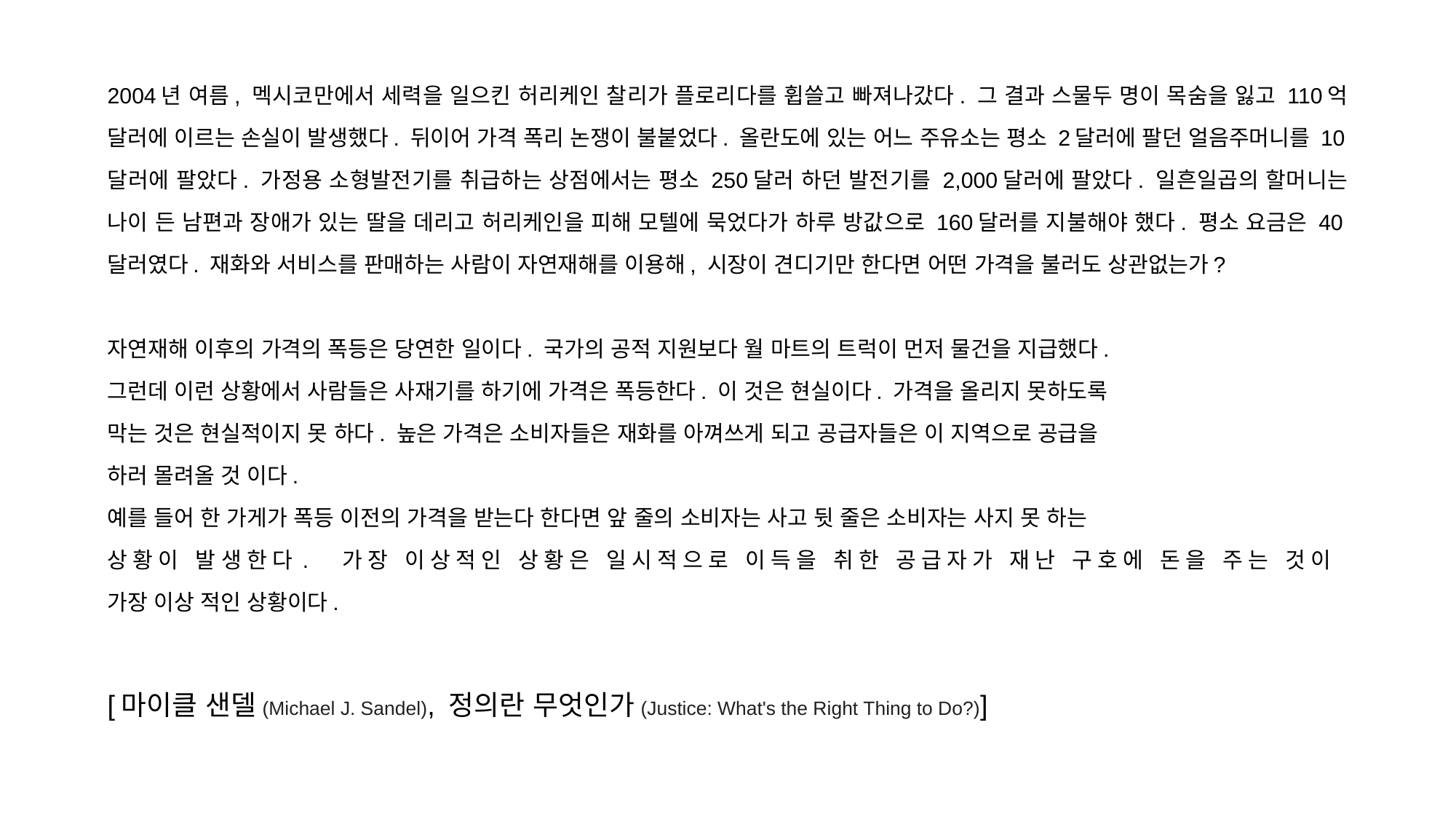

2004년 여름, 멕시코만에서 세력을 일으킨 허리케인 찰리가 플로리다를 휩쓸고 빠져나갔다. 그 결과 스물두 명이 목숨을 잃고 110억 달러에 이르는 손실이 발생했다. 뒤이어 가격 폭리 논쟁이 불붙었다. 올란도에 있는 어느 주유소는 평소 2달러에 팔던 얼음주머니를 10달러에 팔았다. 가정용 소형발전기를 취급하는 상점에서는 평소 250달러 하던 발전기를 2,000달러에 팔았다. 일흔일곱의 할머니는 나이 든 남편과 장애가 있는 딸을 데리고 허리케인을 피해 모텔에 묵었다가 하루 방값으로 160달러를 지불해야 했다. 평소 요금은 40달러였다. 재화와 서비스를 판매하는 사람이 자연재해를 이용해, 시장이 견디기만 한다면 어떤 가격을 불러도 상관없는가?

자연재해 이후의 가격의 폭등은 당연한 일이다. 국가의 공적 지원보다 월 마트의 트럭이 먼저 물건을 지급했다.
그런데 이런 상황에서 사람들은 사재기를 하기에 가격은 폭등한다. 이 것은 현실이다. 가격을 올리지 못하도록
막는 것은 현실적이지 못 하다. 높은 가격은 소비자들은 재화를 아껴쓰게 되고 공급자들은 이 지역으로 공급을
하러 몰려올 것 이다.
예를 들어 한 가게가 폭등 이전의 가격을 받는다 한다면 앞 줄의 소비자는 사고 뒷 줄은 소비자는 사지 못 하는
상황이 발생한다.  가장 이상적인 상황은 일시적으로 이득을 취한 공급자가 재난 구호에 돈을 주는 것이
가장 이상 적인 상황이다.

[마이클 샌델(Michael J. Sandel), 정의란 무엇인가(Justice: What's the Right Thing to Do?)]